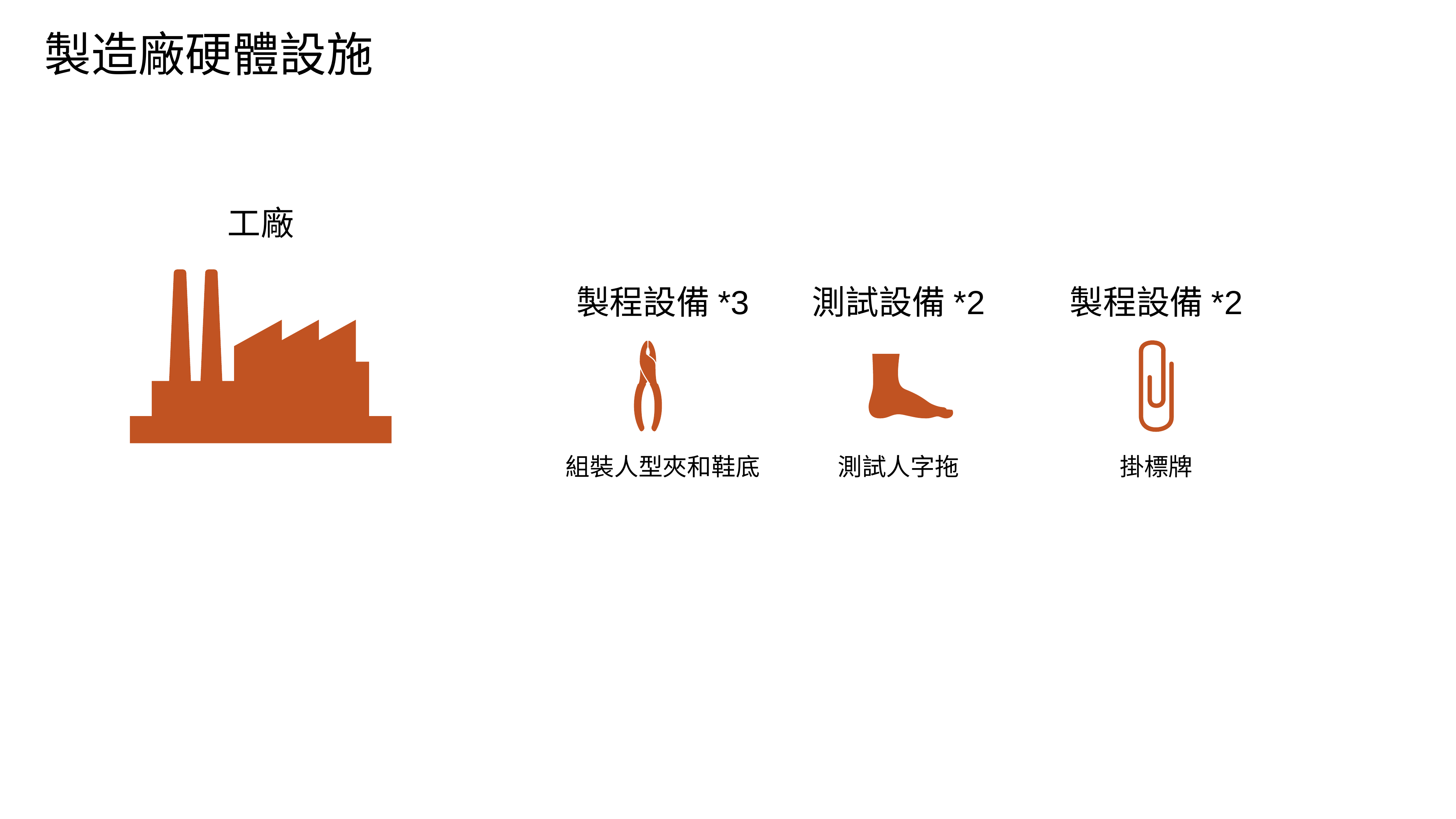

製造廠硬體設施
工廠

製程設備*3
測試設備*2
製程設備*2

組裝人型夾和鞋底
測試人字拖
掛標牌